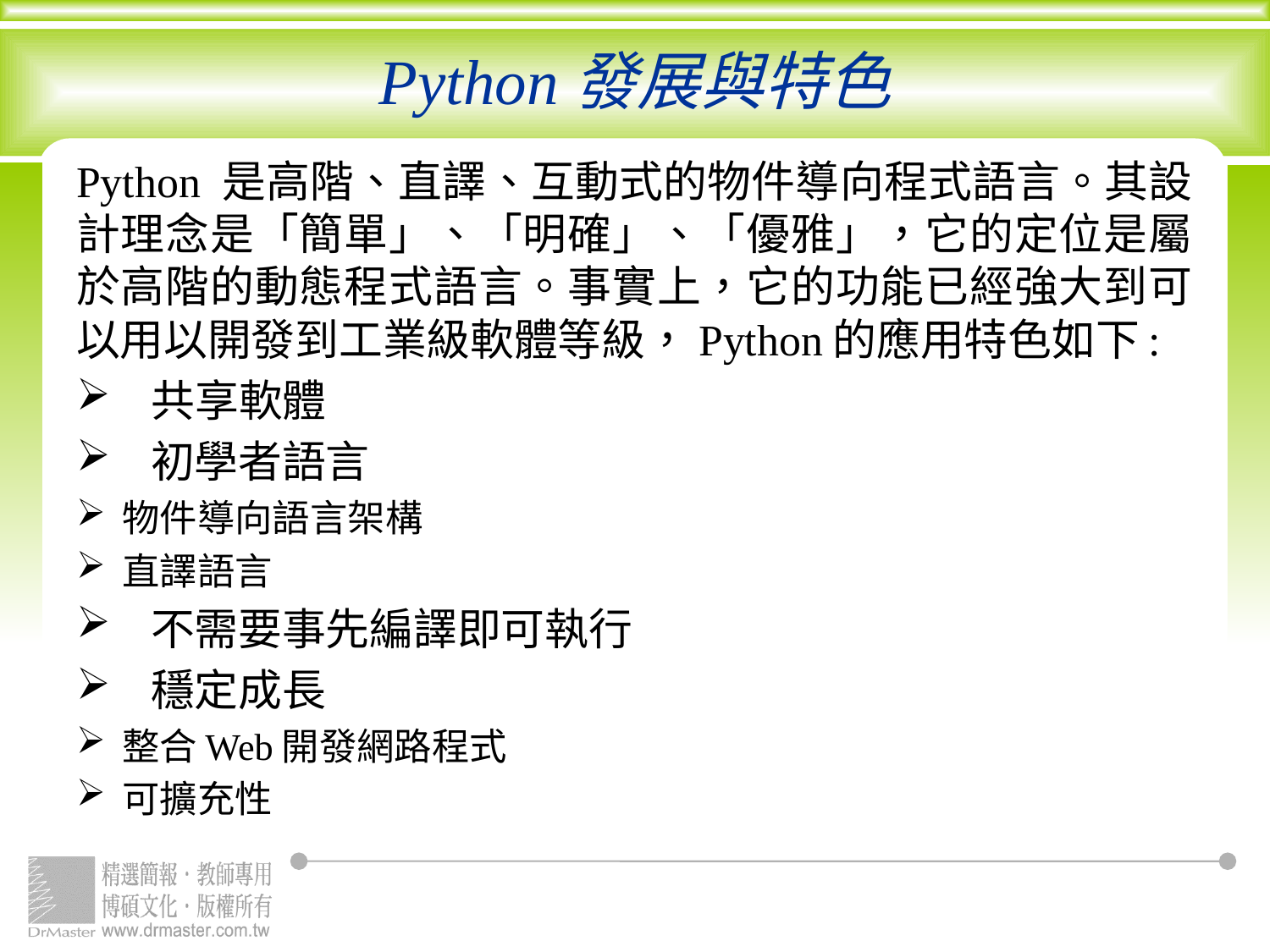

# Python發展與特色
Python 是高階、直譯、互動式的物件導向程式語言。其設計理念是「簡單」、「明確」、「優雅」，它的定位是屬於高階的動態程式語言。事實上，它的功能已經強大到可以用以開發到工業級軟體等級，Python的應用特色如下:
  共享軟體
  初學者語言
物件導向語言架構
直譯語言
  不需要事先編譯即可執行
  穩定成長
整合Web開發網路程式
可擴充性